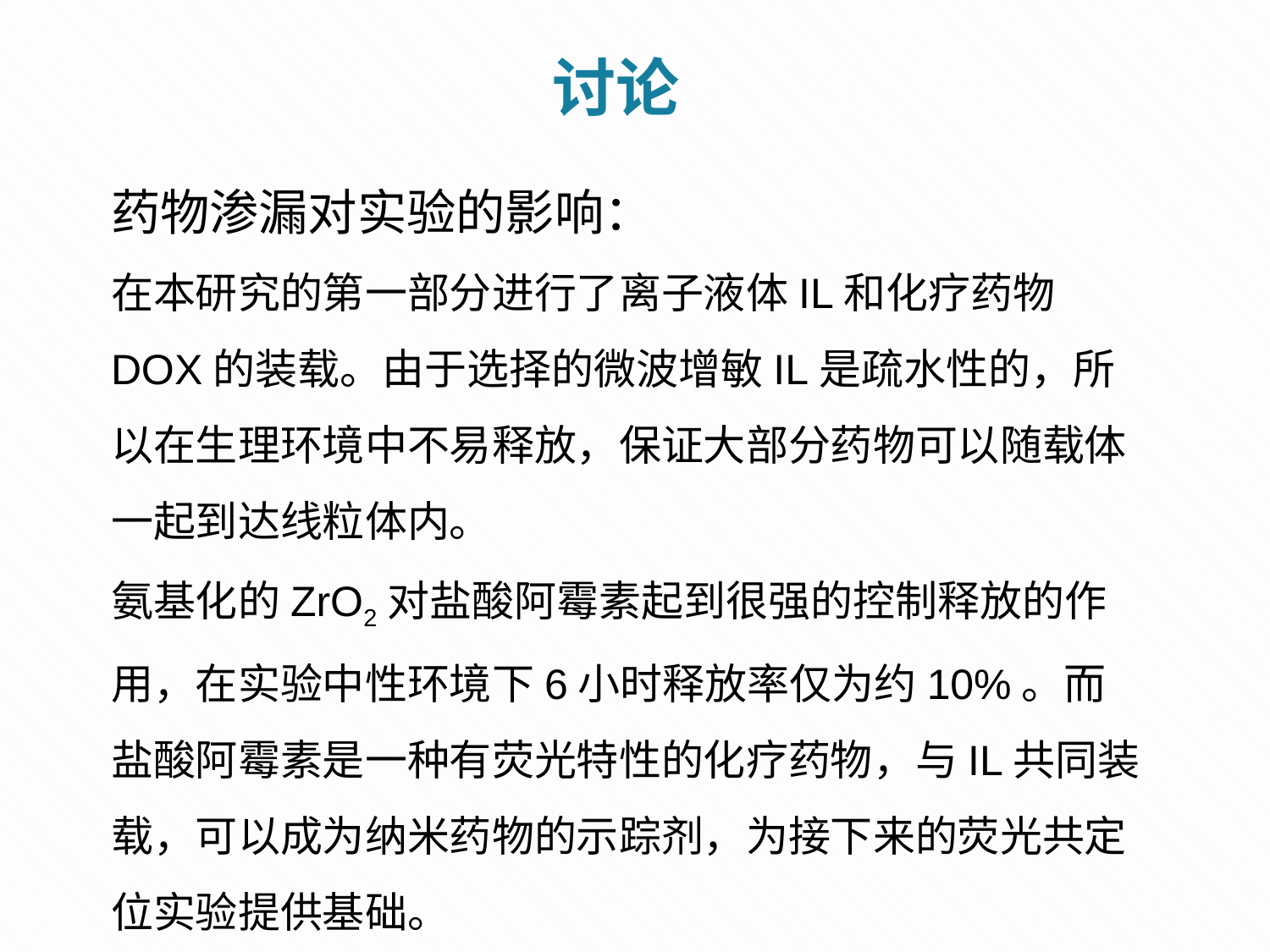

讨论
药物渗漏对实验的影响：
在本研究的第一部分进行了离子液体IL和化疗药物DOX的装载。由于选择的微波增敏IL是疏水性的，所以在生理环境中不易释放，保证大部分药物可以随载体一起到达线粒体内。
氨基化的ZrO2对盐酸阿霉素起到很强的控制释放的作用，在实验中性环境下6小时释放率仅为约10%。而盐酸阿霉素是一种有荧光特性的化疗药物，与IL共同装载，可以成为纳米药物的示踪剂，为接下来的荧光共定位实验提供基础。